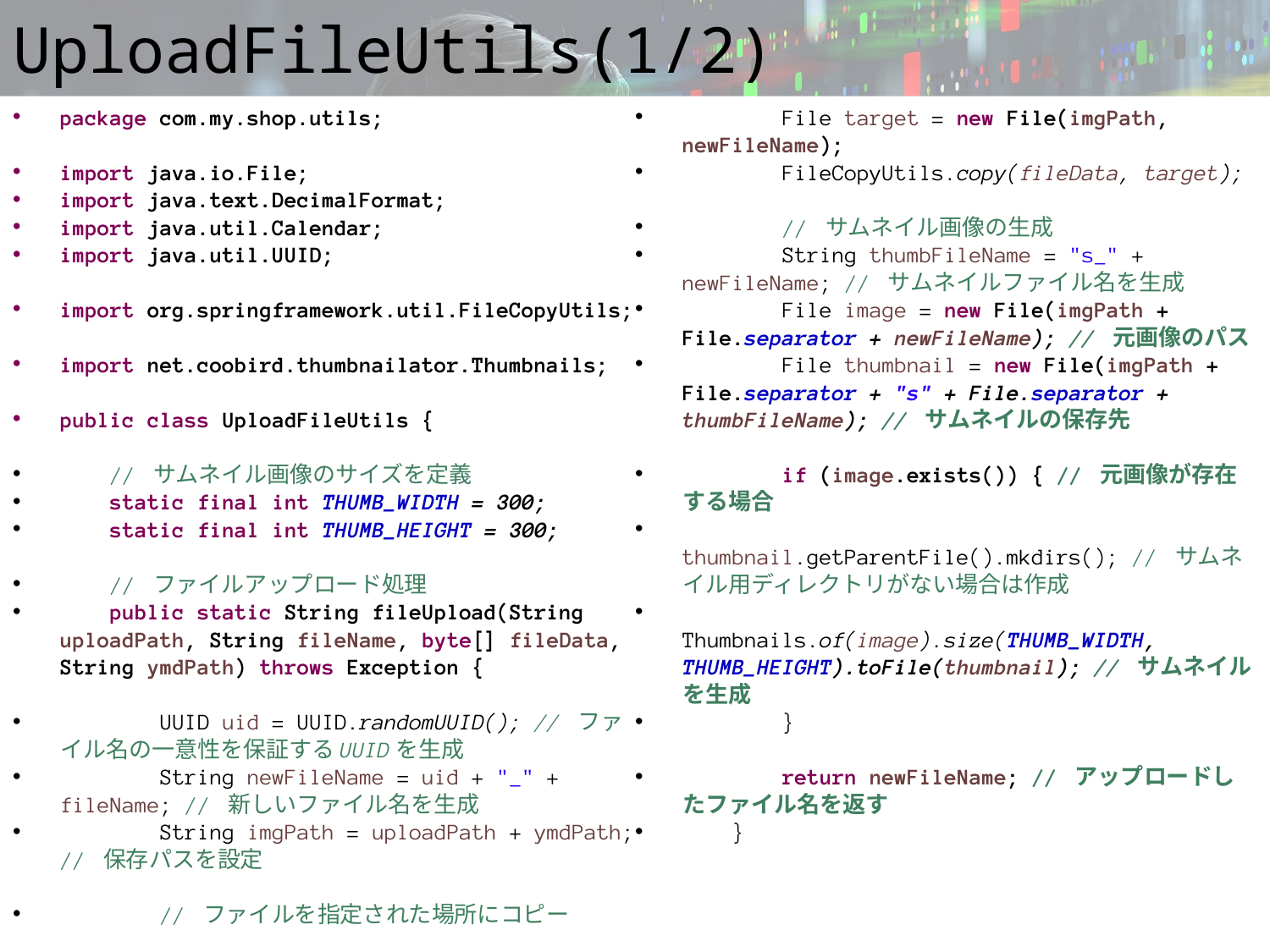

# UploadFileUtils(1/2)
package com.my.shop.utils;

import java.io.File;
import java.text.DecimalFormat;
import java.util.Calendar;
import java.util.UUID;

import org.springframework.util.FileCopyUtils;

import net.coobird.thumbnailator.Thumbnails;

public class UploadFileUtils {

    // サムネイル画像のサイズを定義
    static final int THUMB_WIDTH = 300;
    static final int THUMB_HEIGHT = 300;

    // ファイルアップロード処理
    public static String fileUpload(String uploadPath, String fileName, byte[] fileData, String ymdPath) throws Exception {

        UUID uid = UUID.randomUUID(); // ファイル名の一意性を保証するUUIDを生成
        String newFileName = uid + "_" + fileName; // 新しいファイル名を生成
        String imgPath = uploadPath + ymdPath; // 保存パスを設定

        // ファイルを指定された場所にコピー
        File target = new File(imgPath, newFileName);
        FileCopyUtils.copy(fileData, target);

        // サムネイル画像の生成
        String thumbFileName = "s_" + newFileName; // サムネイルファイル名を生成
        File image = new File(imgPath + File.separator + newFileName); // 元画像のパス
        File thumbnail = new File(imgPath + File.separator + "s" + File.separator + thumbFileName); // サムネイルの保存先

        if (image.exists()) { // 元画像が存在する場合
            thumbnail.getParentFile().mkdirs(); // サムネイル用ディレクトリがない場合は作成
            Thumbnails.of(image).size(THUMB_WIDTH, THUMB_HEIGHT).toFile(thumbnail); // サムネイルを生成
        }

        return newFileName; // アップロードしたファイル名を返す
    }